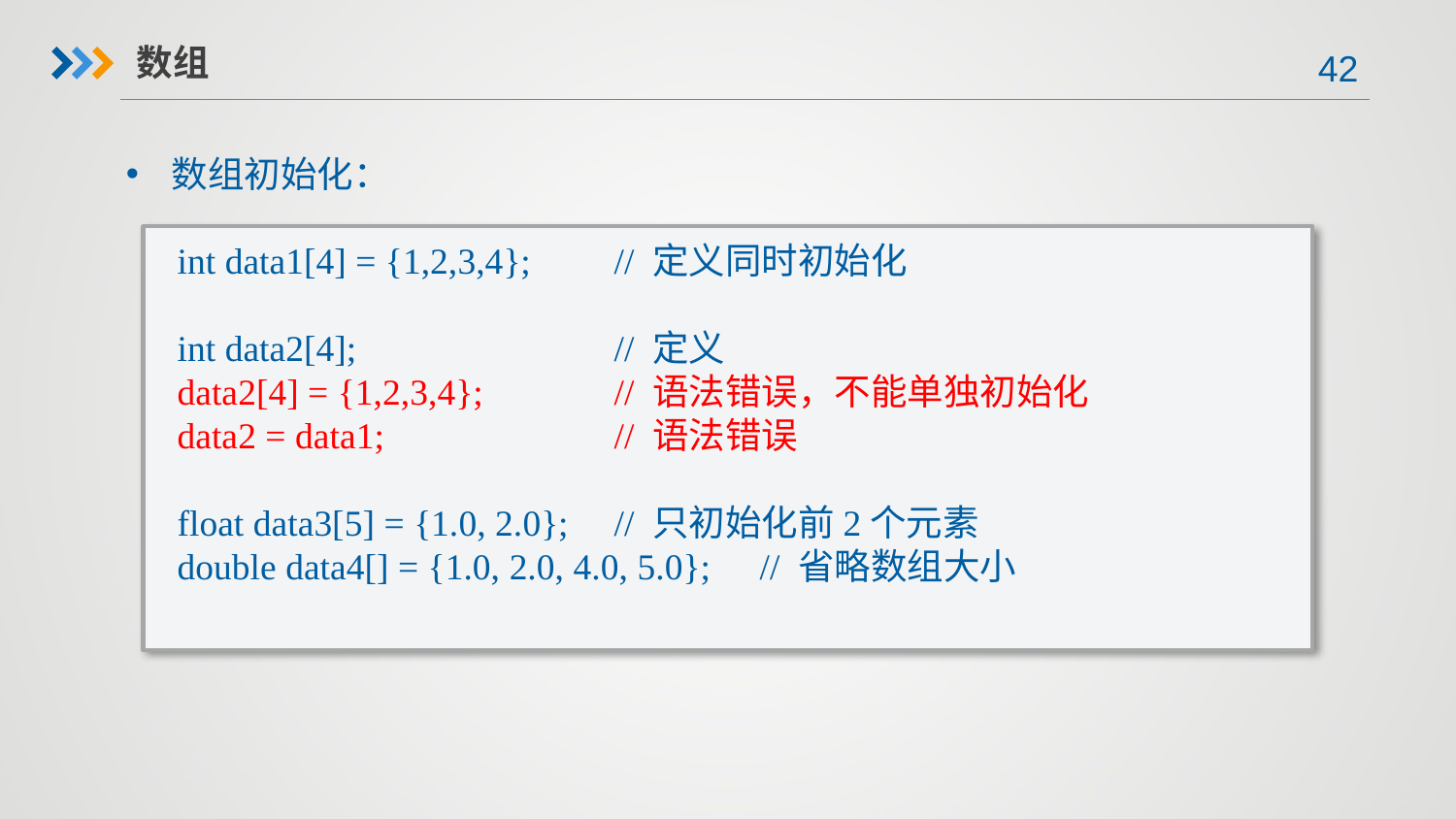

数组
数组初始化：

int data1[4] = {1,2,3,4};	// 定义同时初始化

int data2[4];		// 定义
data2[4] = {1,2,3,4};	// 语法错误，不能单独初始化
data2 = data1;		// 语法错误

float data3[5] = {1.0, 2.0};	// 只初始化前2个元素
double data4[] = {1.0, 2.0, 4.0, 5.0}; 	// 省略数组大小